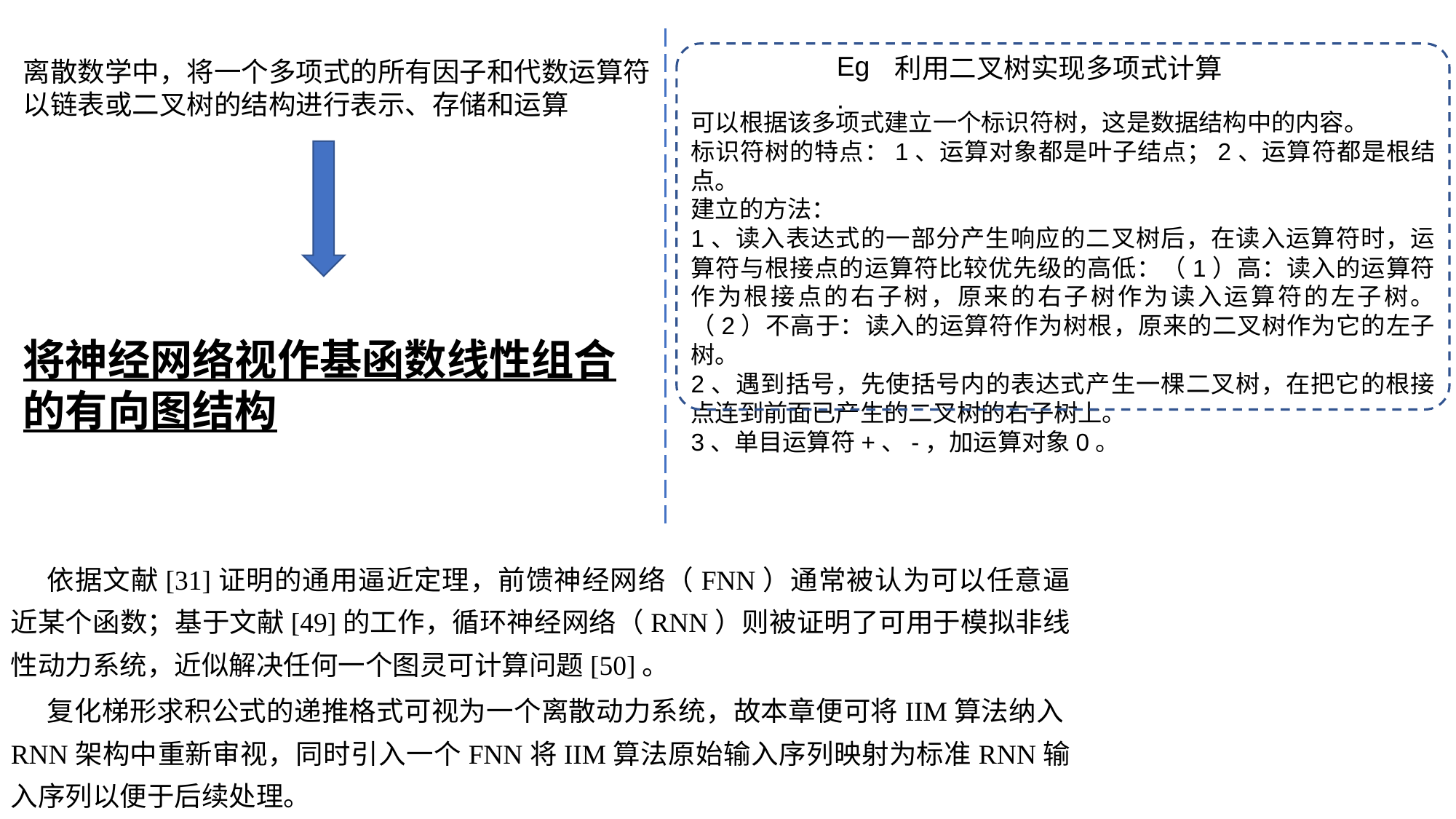

Eg.
利用二叉树实现多项式计算
离散数学中，将一个多项式的所有因子和代数运算符以链表或二叉树的结构进行表示、存储和运算
可以根据该多项式建立一个标识符树，这是数据结构中的内容。
标识符树的特点：1、运算对象都是叶子结点；2、运算符都是根结点。
建立的方法：
1、读入表达式的一部分产生响应的二叉树后，在读入运算符时，运算符与根接点的运算符比较优先级的高低：（1）高：读入的运算符作为根接点的右子树，原来的右子树作为读入运算符的左子树。（2）不高于：读入的运算符作为树根，原来的二叉树作为它的左子树。
2、遇到括号，先使括号内的表达式产生一棵二叉树，在把它的根接点连到前面已产生的二叉树的右子树上。
3、单目运算符+、-，加运算对象0。

将神经网络视作基函数线性组合的有向图结构
依据文献[31]证明的通用逼近定理，前馈神经网络（FNN）通常被认为可以任意逼近某个函数；基于文献[49]的工作，循环神经网络（RNN）则被证明了可用于模拟非线性动力系统，近似解决任何一个图灵可计算问题[50]。
复化梯形求积公式的递推格式可视为一个离散动力系统，故本章便可将IIM算法纳入RNN架构中重新审视，同时引入一个FNN将IIM算法原始输入序列映射为标准RNN输入序列以便于后续处理。